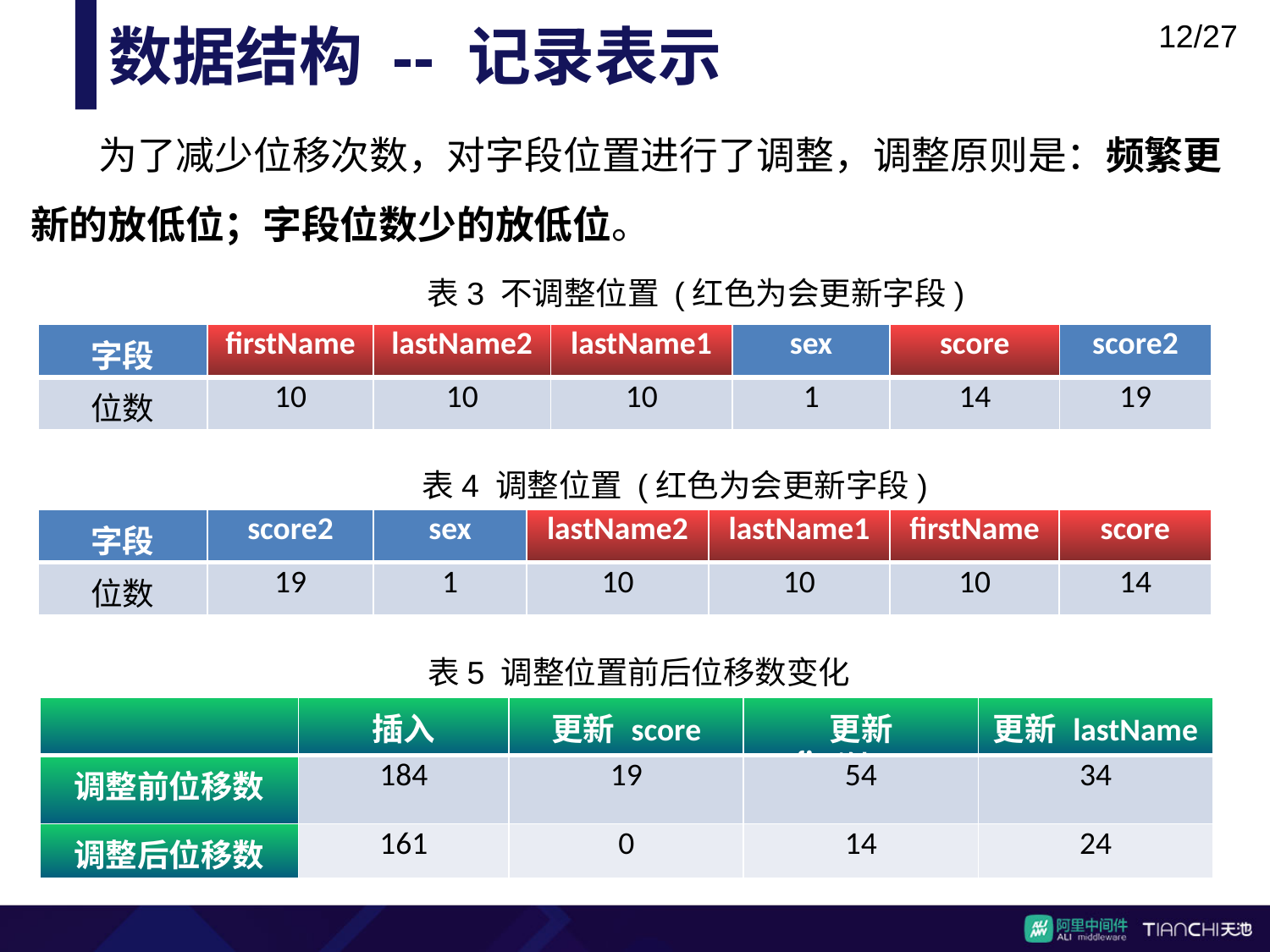

12/27
数据结构 -- 记录表示
1为了减少位移次数，对字段位置进行了调整，调整原则是：频繁更新的放低位；字段位数少的放低位。
表3 不调整位置 (红色为会更新字段)案
| 字段 | firstName | lastName2 | lastName1 | sex | score | score2 |
| --- | --- | --- | --- | --- | --- | --- |
| 位数 | 10 | 10 | 10 | 1 | 14 | 19 |
表4 调整位置 (红色为会更新字段)案
| 字段 | score2 | sex | lastName2 | lastName1 | firstName | score |
| --- | --- | --- | --- | --- | --- | --- |
| 位数 | 19 | 1 | 10 | 10 | 10 | 14 |
表5 调整位置前后位移数变化案
|  | 插入 | 更新 score | 更新 firstName | 更新 lastName |
| --- | --- | --- | --- | --- |
| 调整前位移数 | 184 | 19 | 54 | 34 |
| 调整后位移数 | 161 | 0 | 14 | 24 |